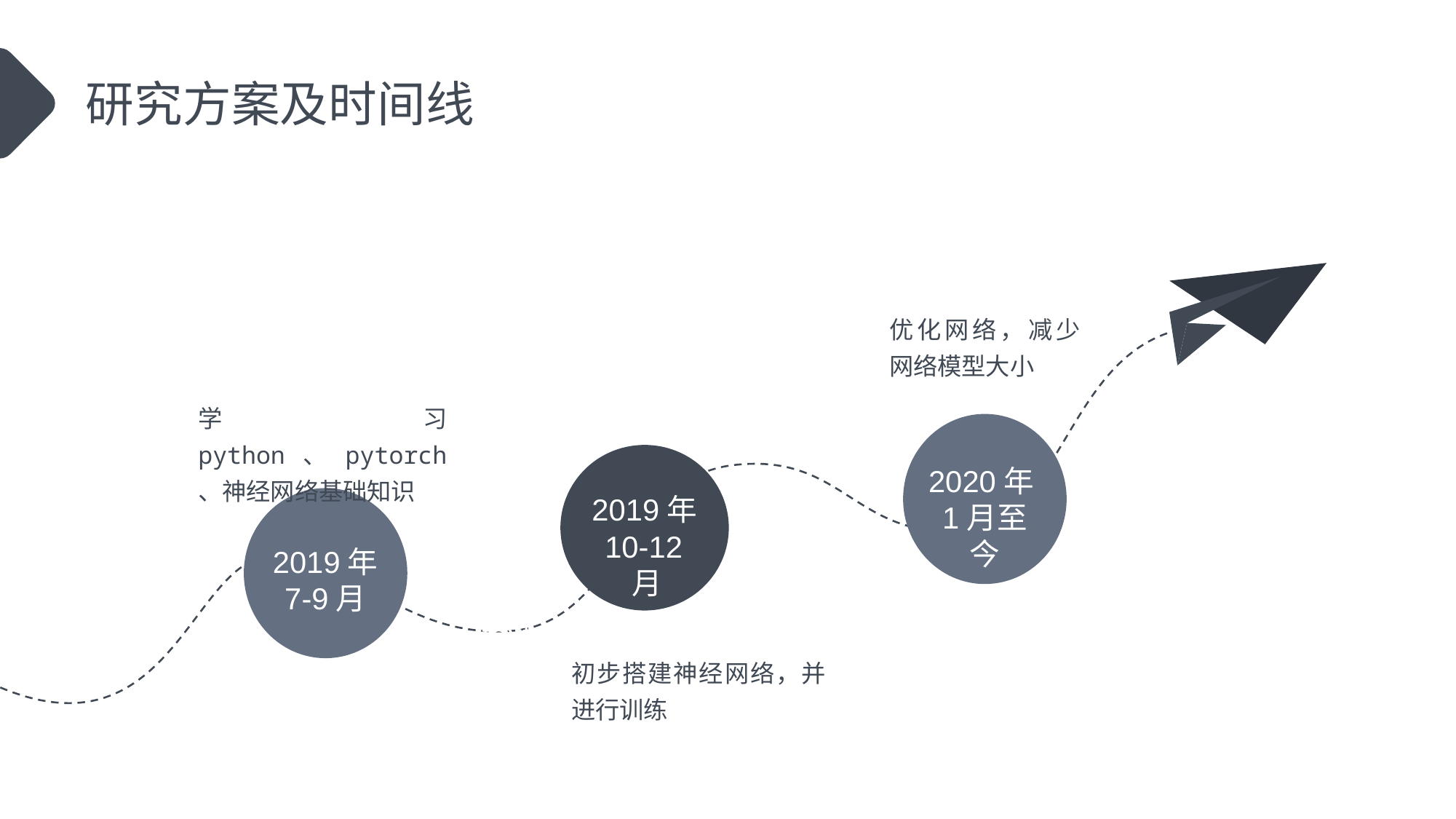

研究方案及时间线

优化网络，减少网络模型大小

学习python、pytorch、神经网络基础知识

2020年1月至今
2019年10-12月

2019年7-9月
text
初步搭建神经网络，并进行训练